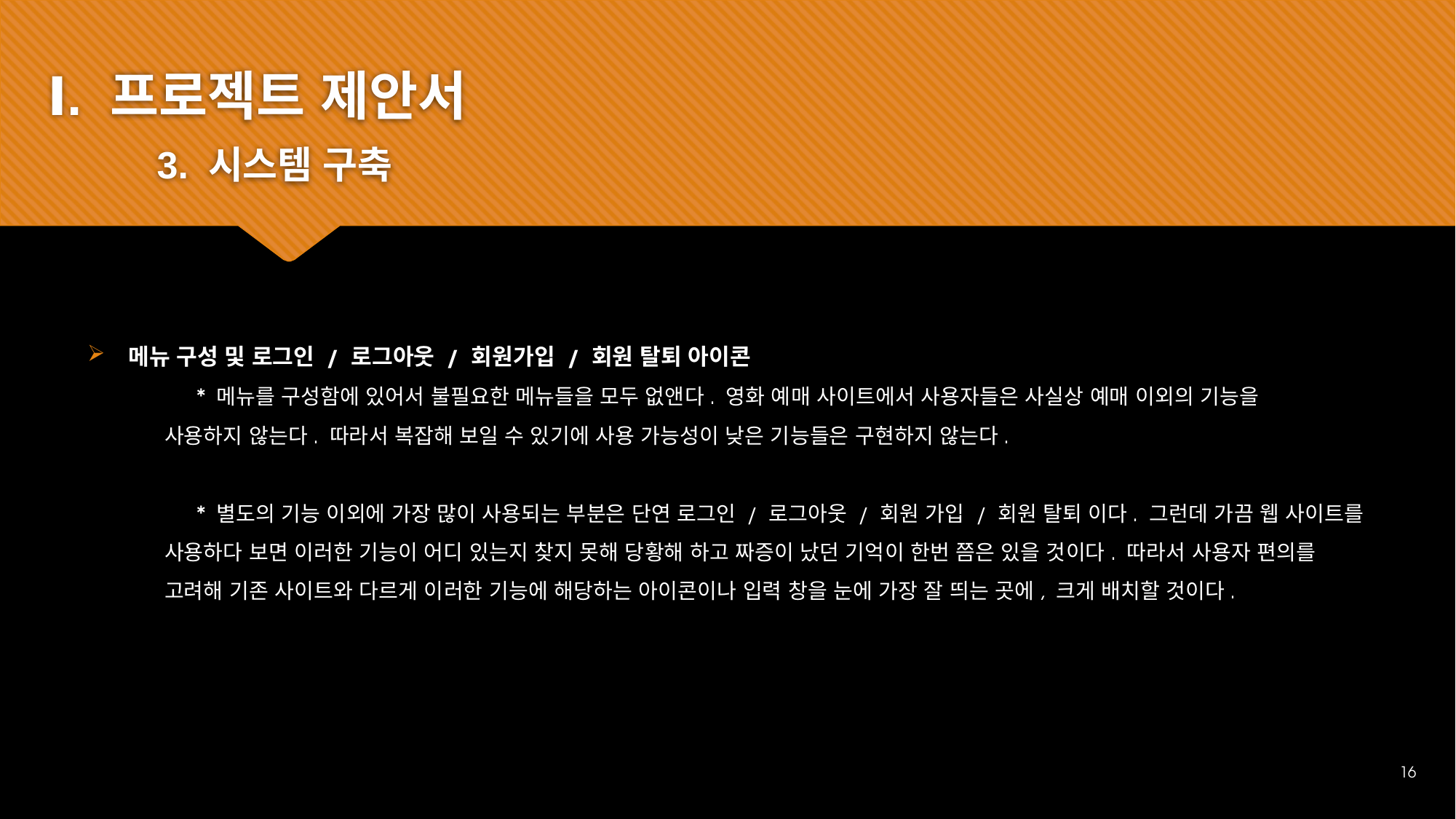

Ⅰ. 프로젝트 제안서
	3. 시스템 구축

메뉴 구성 및 로그인 / 로그아웃 / 회원가입 / 회원 탈퇴 아이콘
	* 메뉴를 구성함에 있어서 불필요한 메뉴들을 모두 없앤다. 영화 예매 사이트에서 사용자들은 사실상 예매 이외의 기능을
            사용하지 않는다. 따라서 복잡해 보일 수 있기에 사용 가능성이 낮은 기능들은 구현하지 않는다.

	* 별도의 기능 이외에 가장 많이 사용되는 부분은 단연 로그인 / 로그아웃 / 회원 가입 / 회원 탈퇴 이다. 그런데 가끔 웹 사이트를
            사용하다 보면 이러한 기능이 어디 있는지 찾지 못해 당황해 하고 짜증이 났던 기억이 한번 쯤은 있을 것이다. 따라서 사용자 편의를
            고려해 기존 사이트와 다르게 이러한 기능에 해당하는 아이콘이나 입력 창을 눈에 가장 잘 띄는 곳에, 크게 배치할 것이다.
16